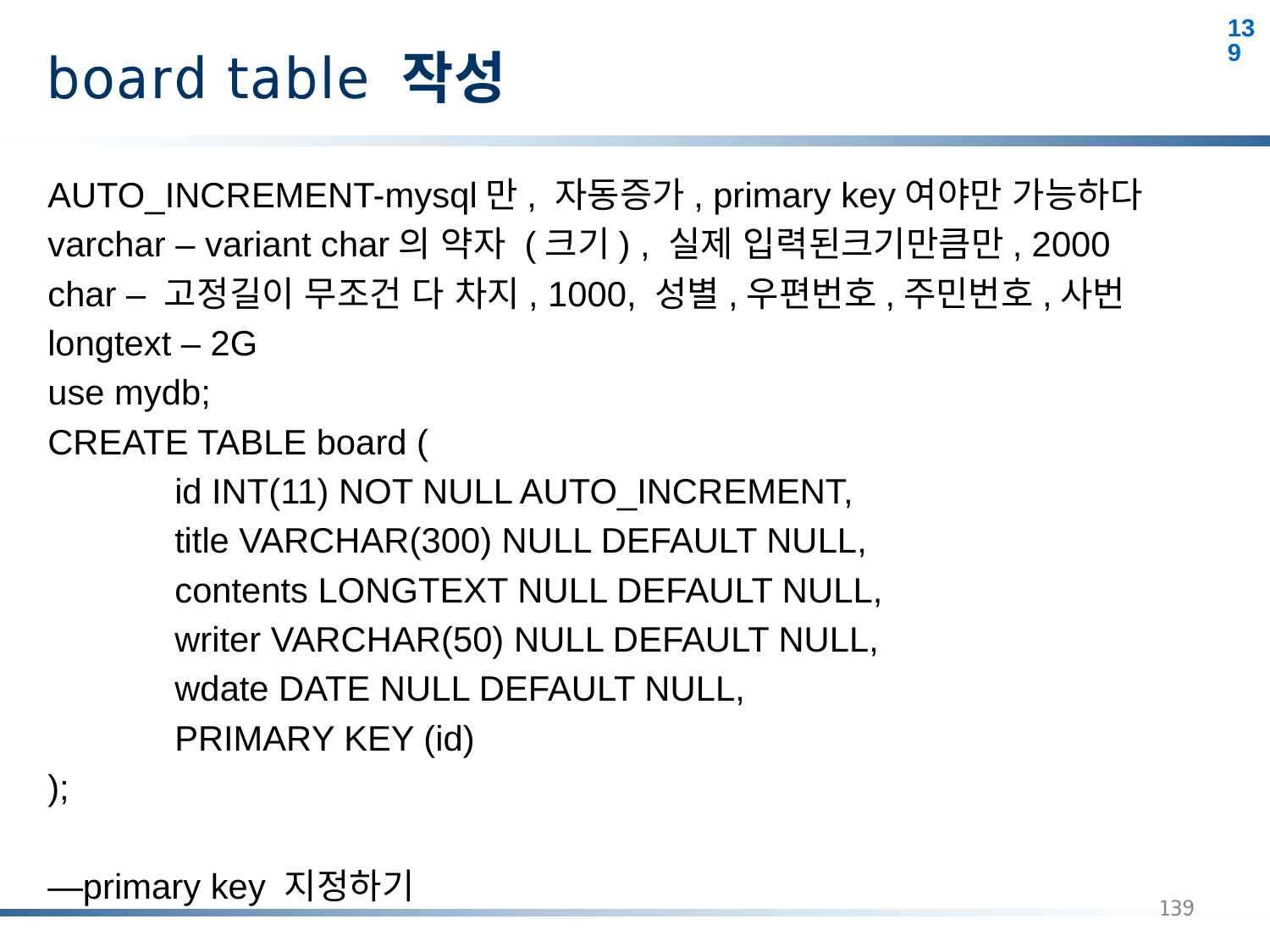

# board table 작성
AUTO_INCREMENT-mysql만, 자동증가, primary key여야만 가능하다
varchar – variant char의 약자 (크기) , 실제 입력된크기만큼만, 2000
char – 고정길이 무조건 다 차지, 1000, 성별,우편번호,주민번호,사번
longtext – 2G
use mydb;
CREATE TABLE board (
	id INT(11) NOT NULL AUTO_INCREMENT,
	title VARCHAR(300) NULL DEFAULT NULL,
	contents LONGTEXT NULL DEFAULT NULL,
	writer VARCHAR(50) NULL DEFAULT NULL,
	wdate DATE NULL DEFAULT NULL,
	PRIMARY KEY (id)
);

—primary key 지정하기
139